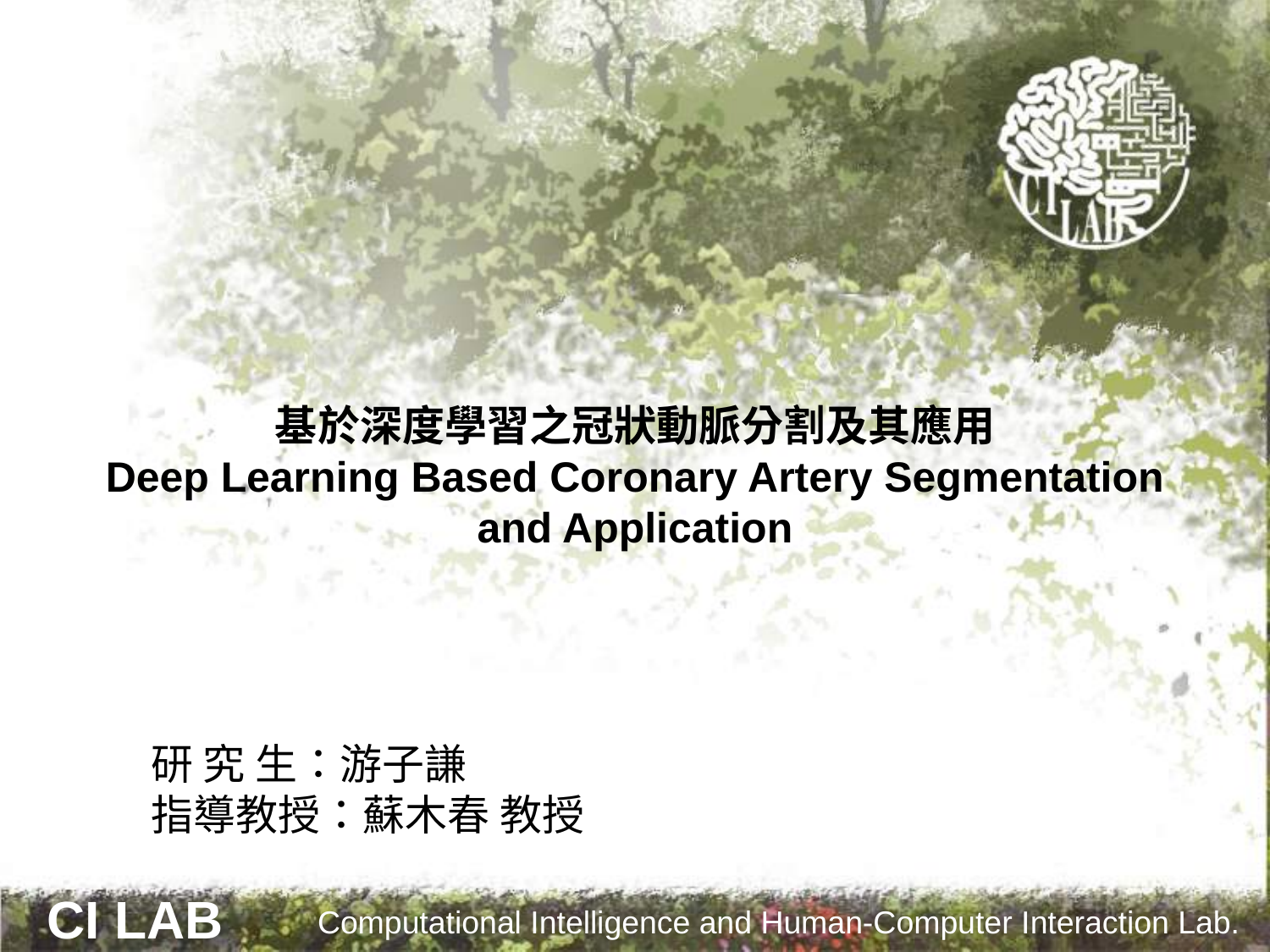

基於深度學習之冠狀動脈分割及其應用
Deep Learning Based Coronary Artery Segmentation
and Application
研 究 生：游子謙
指導教授：蘇木春 教授